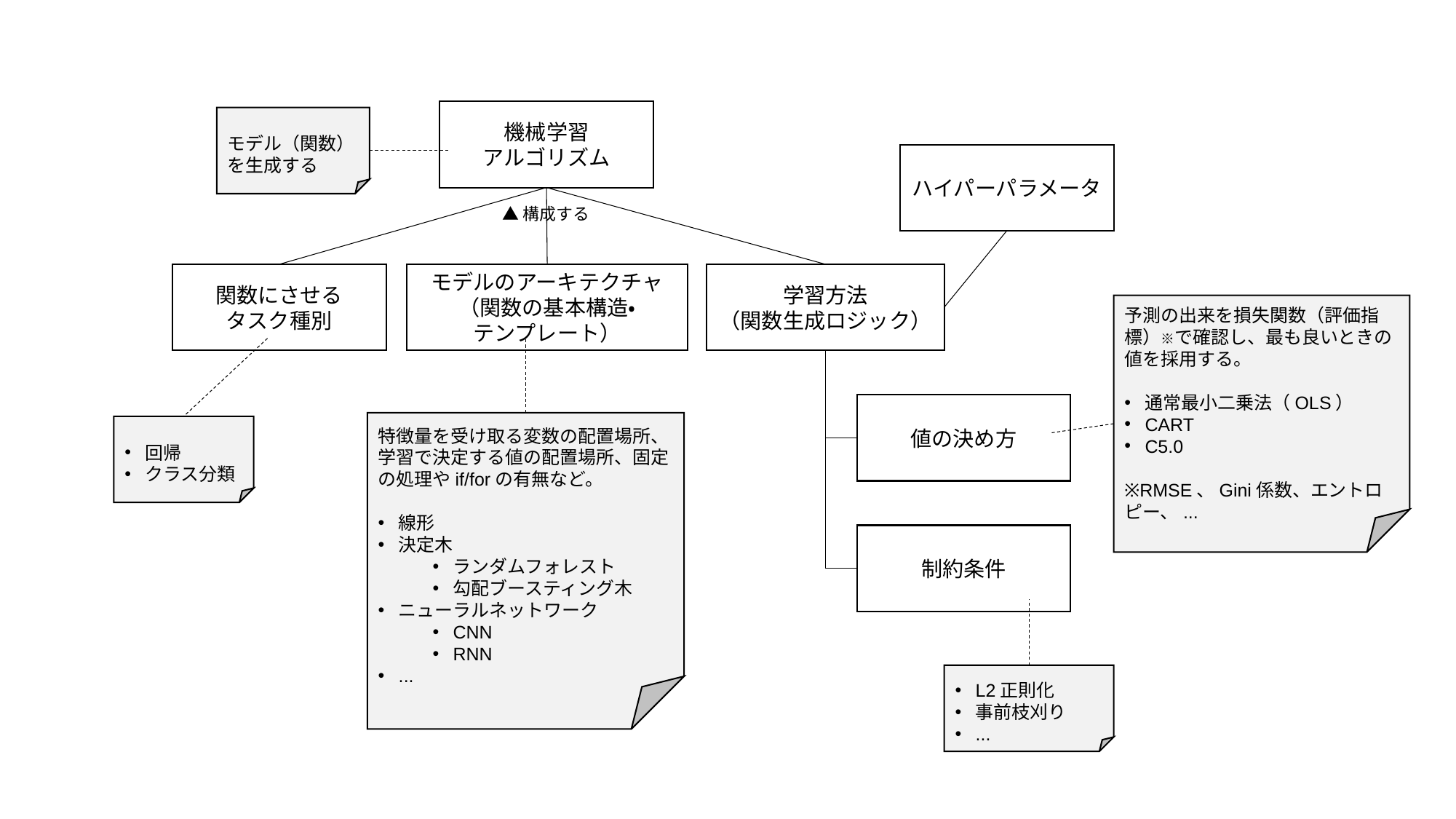

機械学習
アルゴリズム
モデル（関数）を生成する
ハイパーパラメータ
▲構成する
関数にさせる
タスク種別
モデルのアーキテクチャ
（関数の基本構造・
テンプレート）
学習方法
（関数生成ロジック）
予測の出来を損失関数（評価指標）※で確認し、最も良いときの値を採用する。

通常最小二乗法（OLS）
CART
C5.0

※RMSE、Gini係数、エントロピー、...
値の決め方
特徴量を受け取る変数の配置場所、学習で決定する値の配置場所、固定の処理やif/forの有無など。

線形
決定木
ランダムフォレスト
勾配ブースティング木
ニューラルネットワーク
CNN
RNN
...
回帰
クラス分類
制約条件
L2正則化
事前枝刈り
...